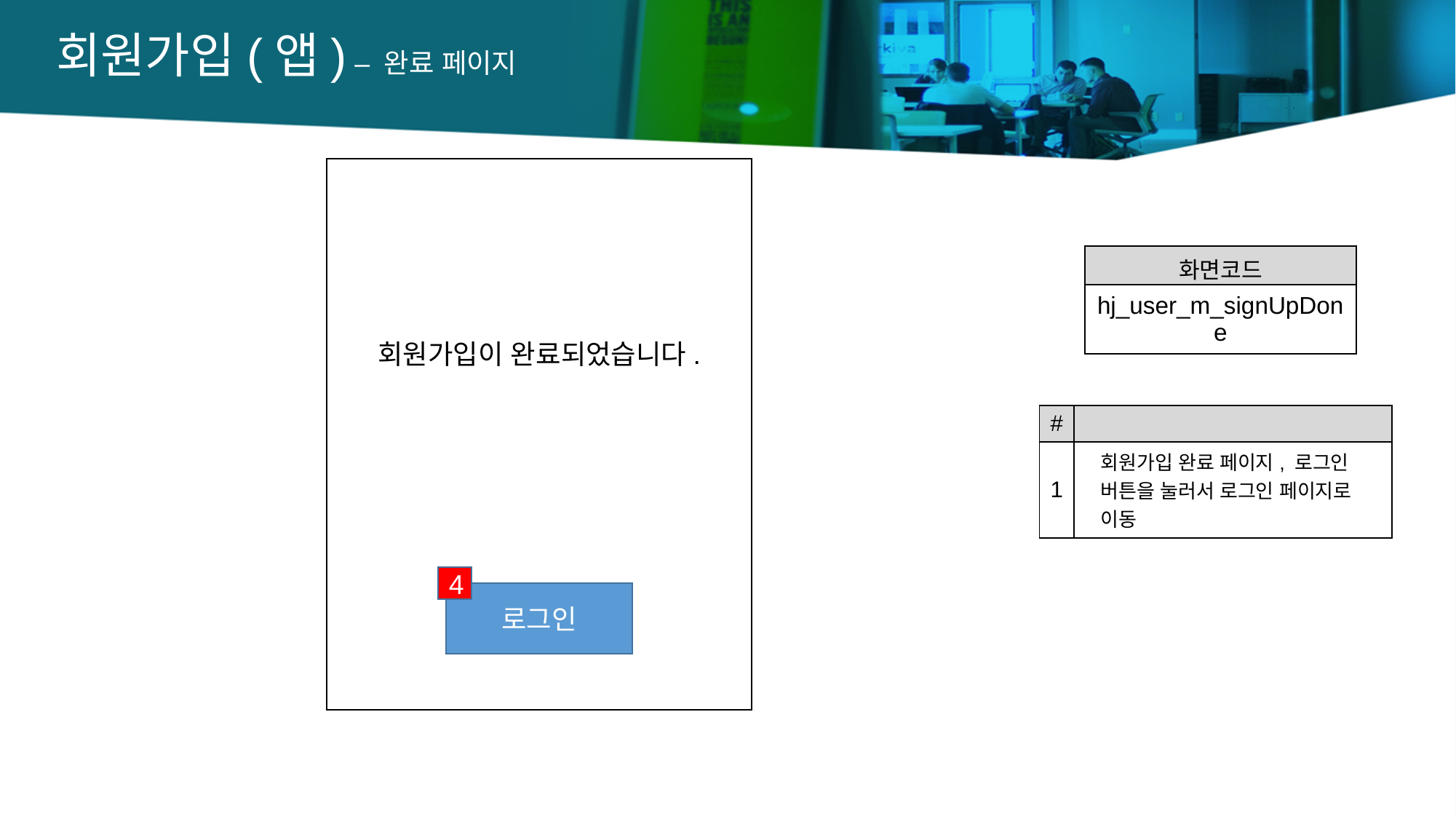

회원가입(앱) – 완료 페이지

| 화면코드 |
| --- |
| hj\_user\_m\_signUpDone |
회원가입이 완료되었습니다.
| # |  |
| --- | --- |
| 1 | 회원가입 완료 페이지, 로그인 버튼을 눌러서 로그인 페이지로 이동 |
4
로그인